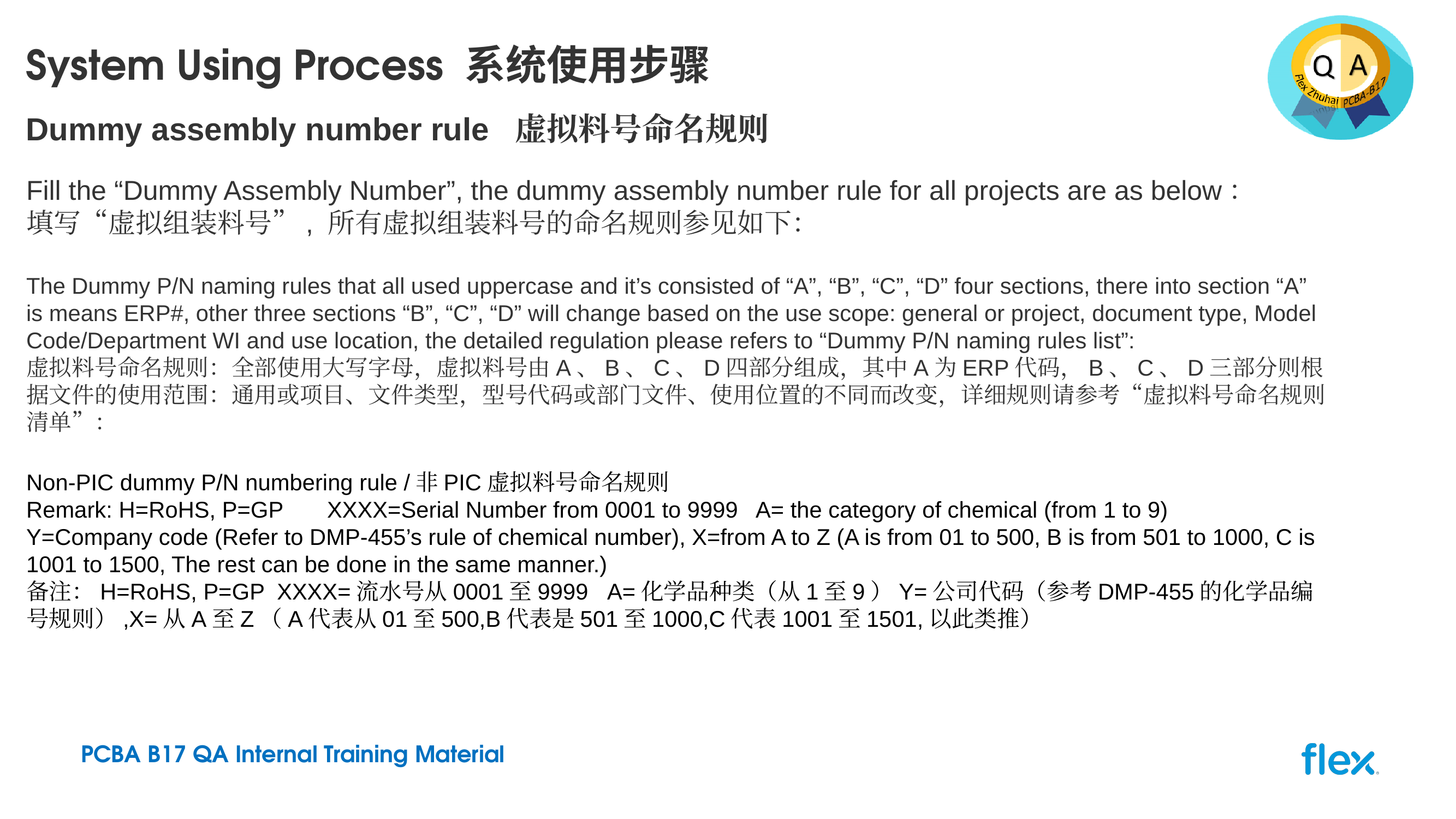

# System Using Process 系统使用步骤
Dummy assembly number rule  虚拟料号命名规则
Fill the “Dummy Assembly Number”, the dummy assembly number rule for all projects are as below：
填写“虚拟组装料号”, 所有虚拟组装料号的命名规则参见如下：

The Dummy P/N naming rules that all used uppercase and it’s consisted of “A”, “B”, “C”, “D” four sections, there into section “A” is means ERP#, other three sections “B”, “C”, “D” will change based on the use scope: general or project, document type, Model Code/Department WI and use location, the detailed regulation please refers to “Dummy P/N naming rules list”:
虚拟料号命名规则：全部使用大写字母，虚拟料号由A、B、C、D四部分组成，其中A为ERP代码，B、C、D三部分则根据文件的使用范围：通用或项目、文件类型，型号代码或部门文件、使用位置的不同而改变，详细规则请参考“虚拟料号命名规则清单”：

Non-PIC dummy P/N numbering rule /非PIC虚拟料号命名规则
Remark: H=RoHS, P=GP       XXXX=Serial Number from 0001 to 9999   A= the category of chemical (from 1 to 9)
Y=Company code (Refer to DMP-455’s rule of chemical number), X=from A to Z (A is from 01 to 500, B is from 501 to 1000, C is 1001 to 1500, The rest can be done in the same manner.)
备注：H=RoHS, P=GP  XXXX=流水号从0001至9999   A=化学品种类（从1至9）Y=公司代码（参考DMP-455的化学品编号规则）,X=从A至Z（A代表从01至500,B代表是501至1000,C代表1001至1501,以此类推）